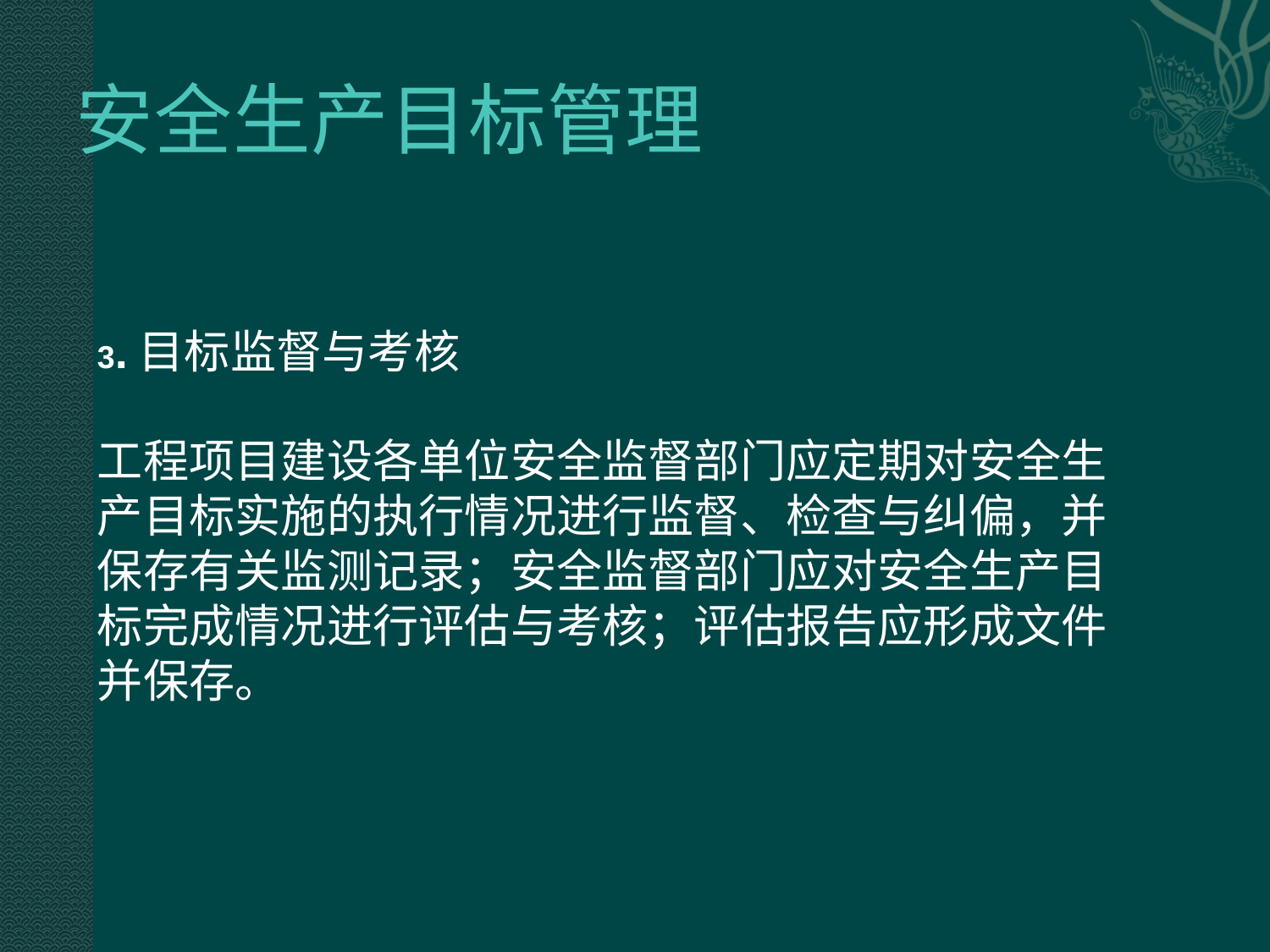

# 安全生产目标管理

3.目标监督与考核

工程项目建设各单位安全监督部门应定期对安全生产目标实施的执行情况进行监督、检查与纠偏，并保存有关监测记录；安全监督部门应对安全生产目标完成情况进行评估与考核；评估报告应形成文件并保存。